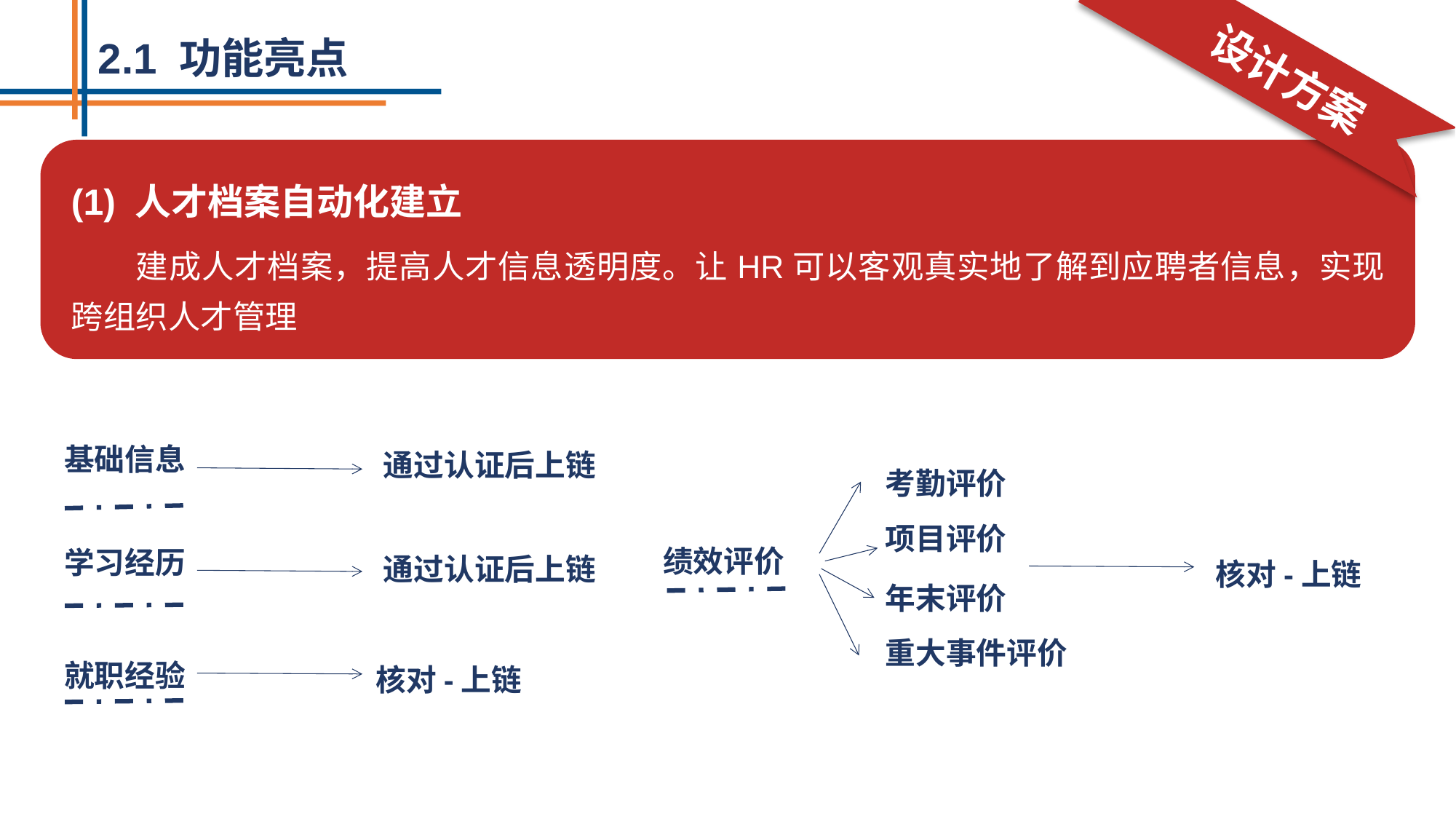

设计方案
2.1 功能亮点

(1) 人才档案自动化建立
建成人才档案，提高人才信息透明度。让HR可以客观真实地了解到应聘者信息，实现跨组织人才管理
基础信息
通过认证后上链
考勤评价
项目评价
核对-上链
绩效评价
年末评价
重大事件评价
学习经历
通过认证后上链
核对-上链
就职经验